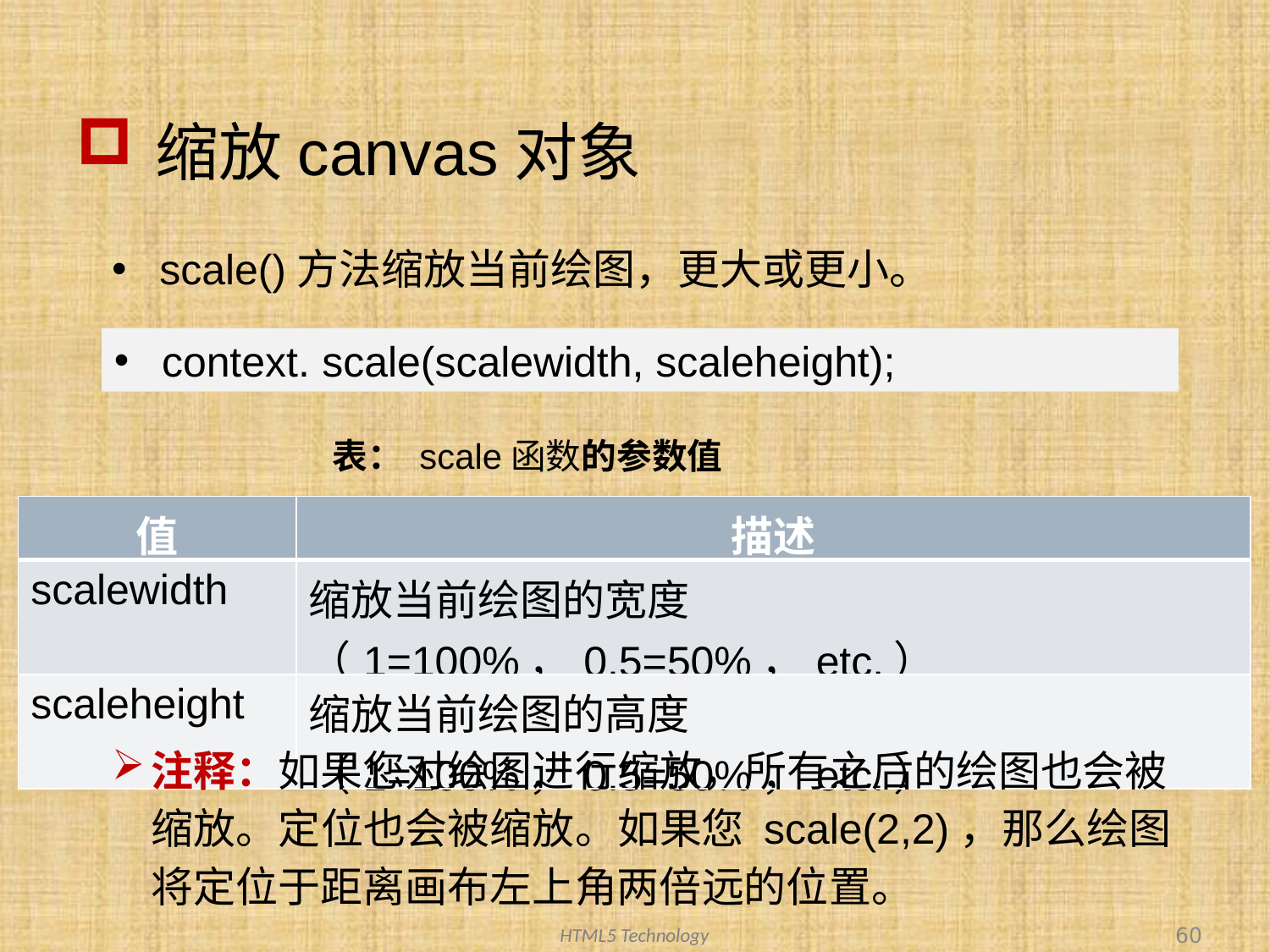

# 缩放canvas对象
scale()方法缩放当前绘图，更大或更小。
context. scale(scalewidth, scaleheight);
表： scale函数的参数值
| 值 | 描述 |
| --- | --- |
| scalewidth | 缩放当前绘图的宽度（1=100%，0.5=50%，etc.） |
| scaleheight | 缩放当前绘图的高度（1=100%，0.5=50%，etc.） |
注释：如果您对绘图进行缩放，所有之后的绘图也会被缩放。定位也会被缩放。如果您 scale(2,2)，那么绘图将定位于距离画布左上角两倍远的位置。
60
HTML5 Technology